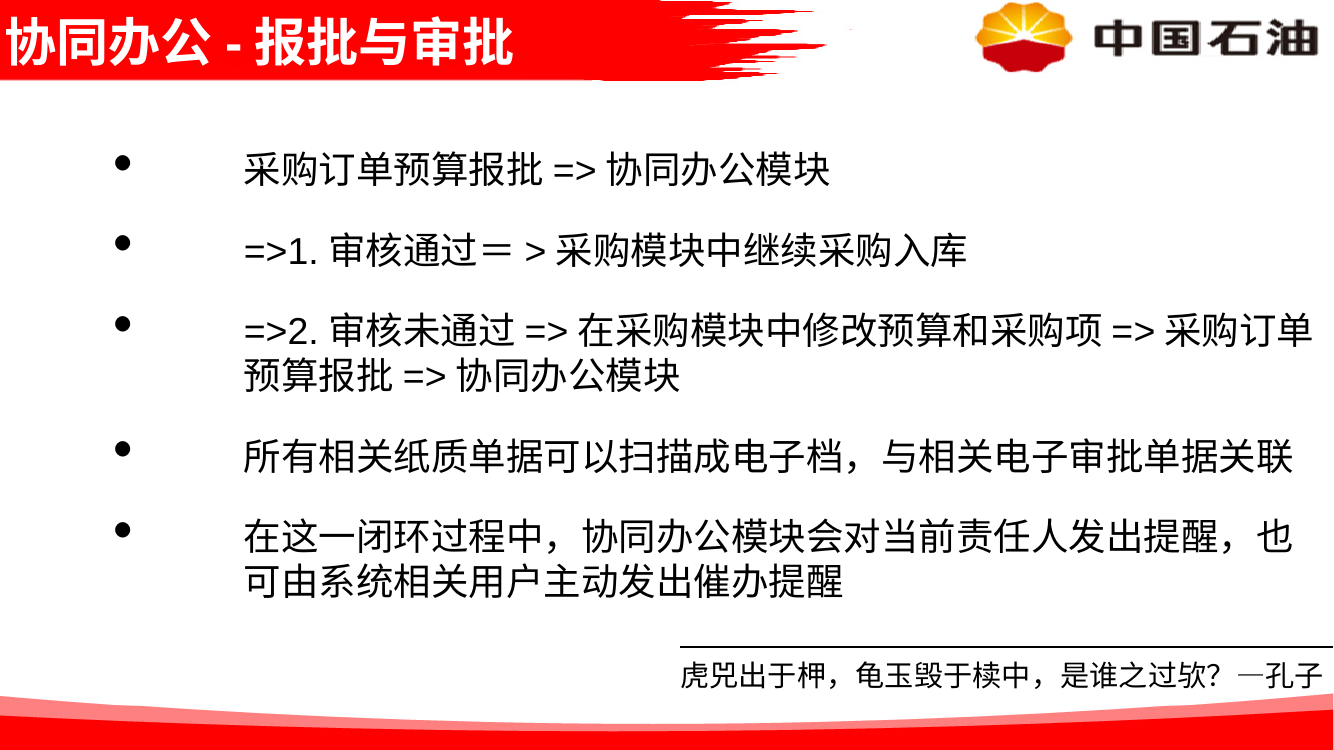

# 协同办公-报批与审批
采购订单预算报批=>协同办公模块
=>1.审核通过＝>采购模块中继续采购入库
=>2.审核未通过=>在采购模块中修改预算和采购项=>采购订单预算报批=>协同办公模块
所有相关纸质单据可以扫描成电子档，与相关电子审批单据关联
在这一闭环过程中，协同办公模块会对当前责任人发出提醒，也可由系统相关用户主动发出催办提醒

虎兕出于柙，龟玉毁于椟中，是谁之过欤？—孔子